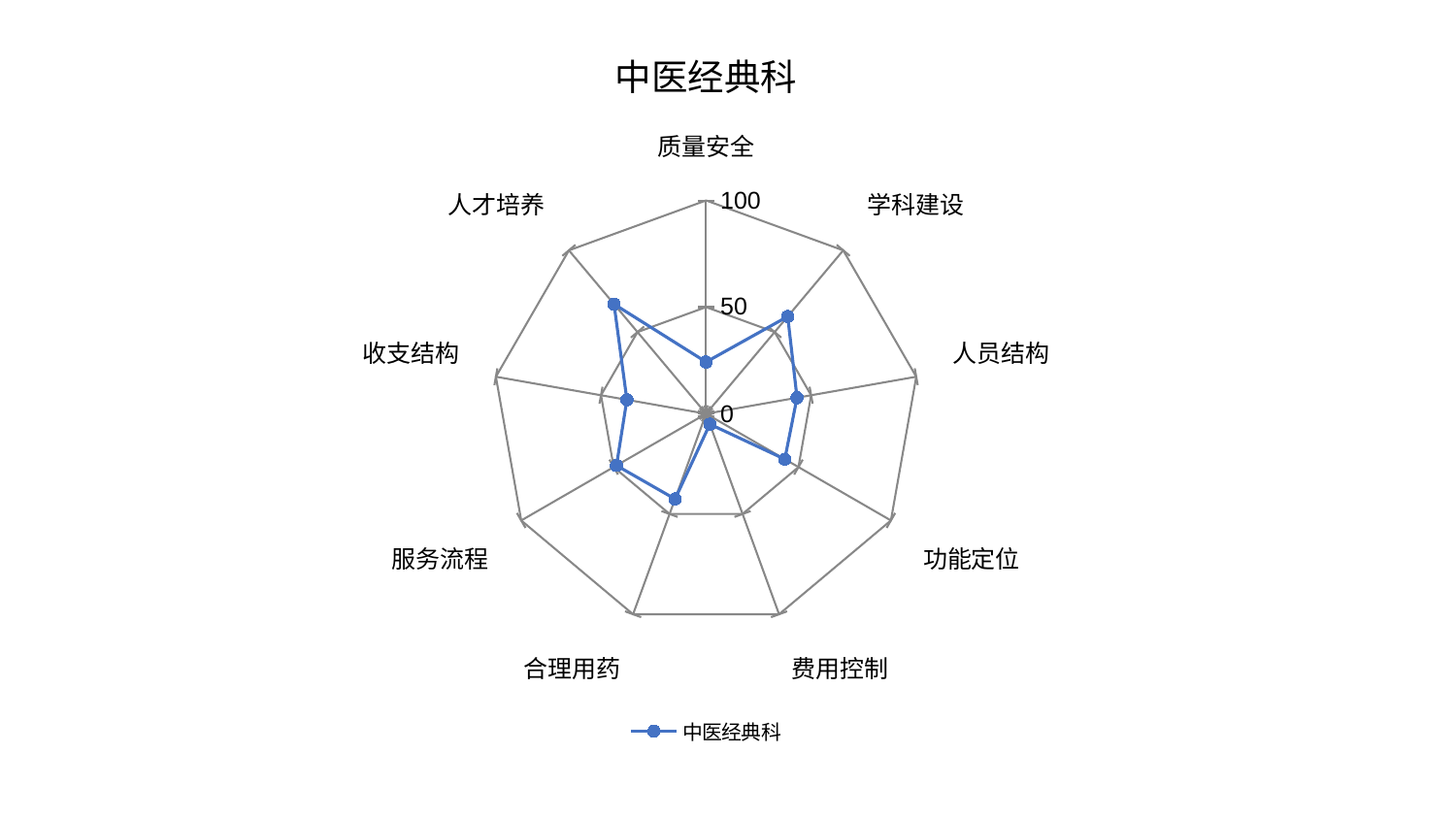

### Chart: 中医经典科

| Category | 中医经典科 |
|---|---|
| 质量安全 | 24.283050091437506 |
| 学科建设 | 59.51836175692998 |
| 人员结构 | 43.289041208293526 |
| 功能定位 | 42.61489575548828 |
| 费用控制 | 5.2064820915668815 |
| 合理用药 | 42.51583637499683 |
| 服务流程 | 48.47606606555822 |
| 收支结构 | 37.675704453397195 |
| 人才培养 | 67.08787104150066 |
189